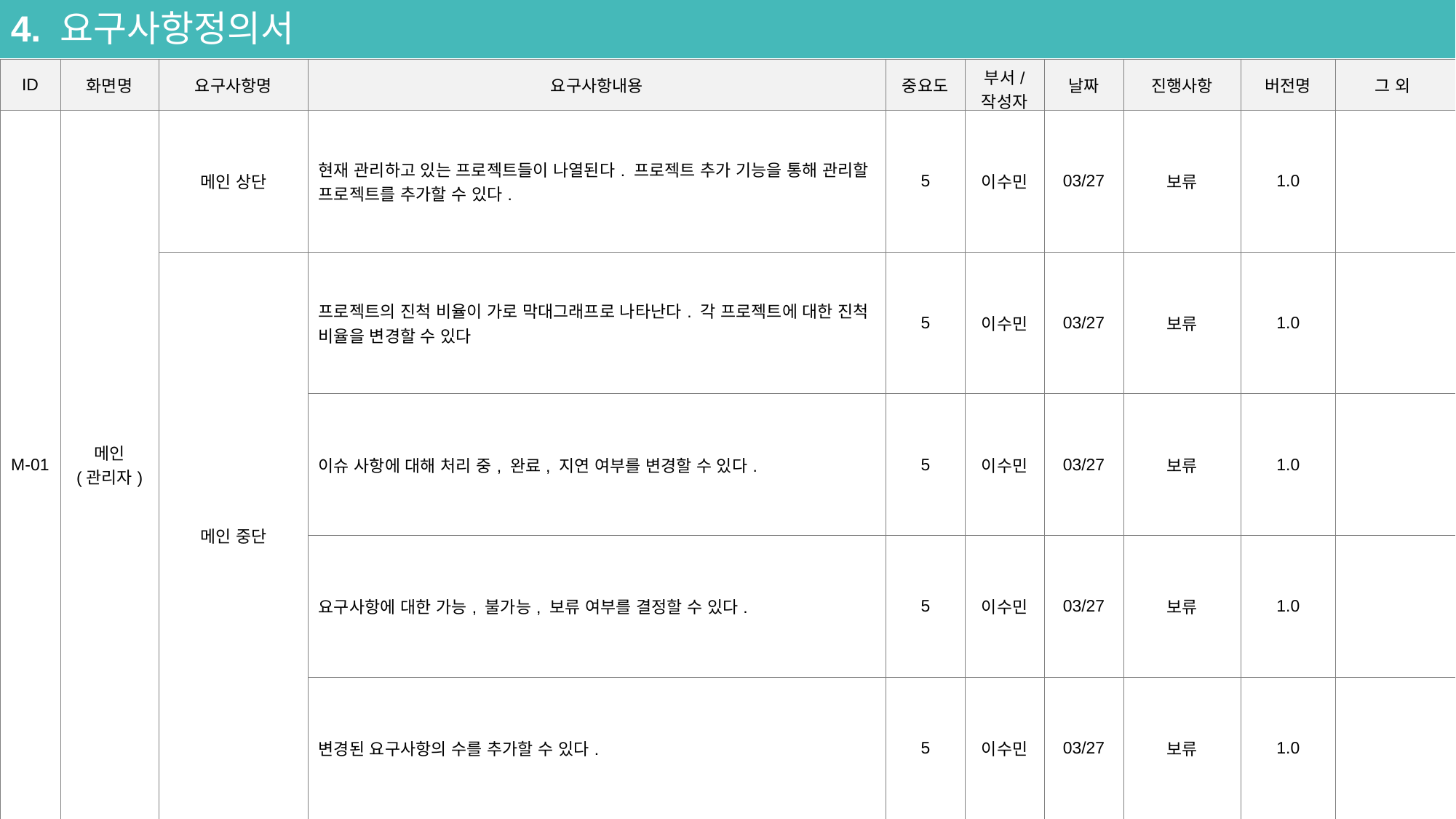

4. 요구사항정의서

| ID | 화면명 | 요구사항명 | 요구사항내용 | 중요도 | 부서/ 작성자 | 날짜 | 진행사항 | 버전명 | 그 외 |
| --- | --- | --- | --- | --- | --- | --- | --- | --- | --- |
| M-01 | 메인 (관리자) | 메인 상단 | 현재 관리하고 있는 프로젝트들이 나열된다. 프로젝트 추가 기능을 통해 관리할 프로젝트를 추가할 수 있다. | 5 | 이수민 | 03/27 | 보류 | 1.0 |  |
|  |  | 메인 중단 | 프로젝트의 진척 비율이 가로 막대그래프로 나타난다. 각 프로젝트에 대한 진척 비율을 변경할 수 있다 | 5 | 이수민 | 03/27 | 보류 | 1.0 |  |
|  |  | 메인 중단 | 이슈 사항에 대해 처리 중, 완료, 지연 여부를 변경할 수 있다. | 5 | 이수민 | 03/27 | 보류 | 1.0 |  |
|  |  | 화면 중단 | 요구사항에 대한 가능, 불가능, 보류 여부를 결정할 수 있다. | 5 | 이수민 | 03/27 | 보류 | 1.0 |  |
|  |  |  | 변경된 요구사항의 수를 추가할 수 있다. | 5 | 이수민 | 03/27 | 보류 | 1.0 |  |